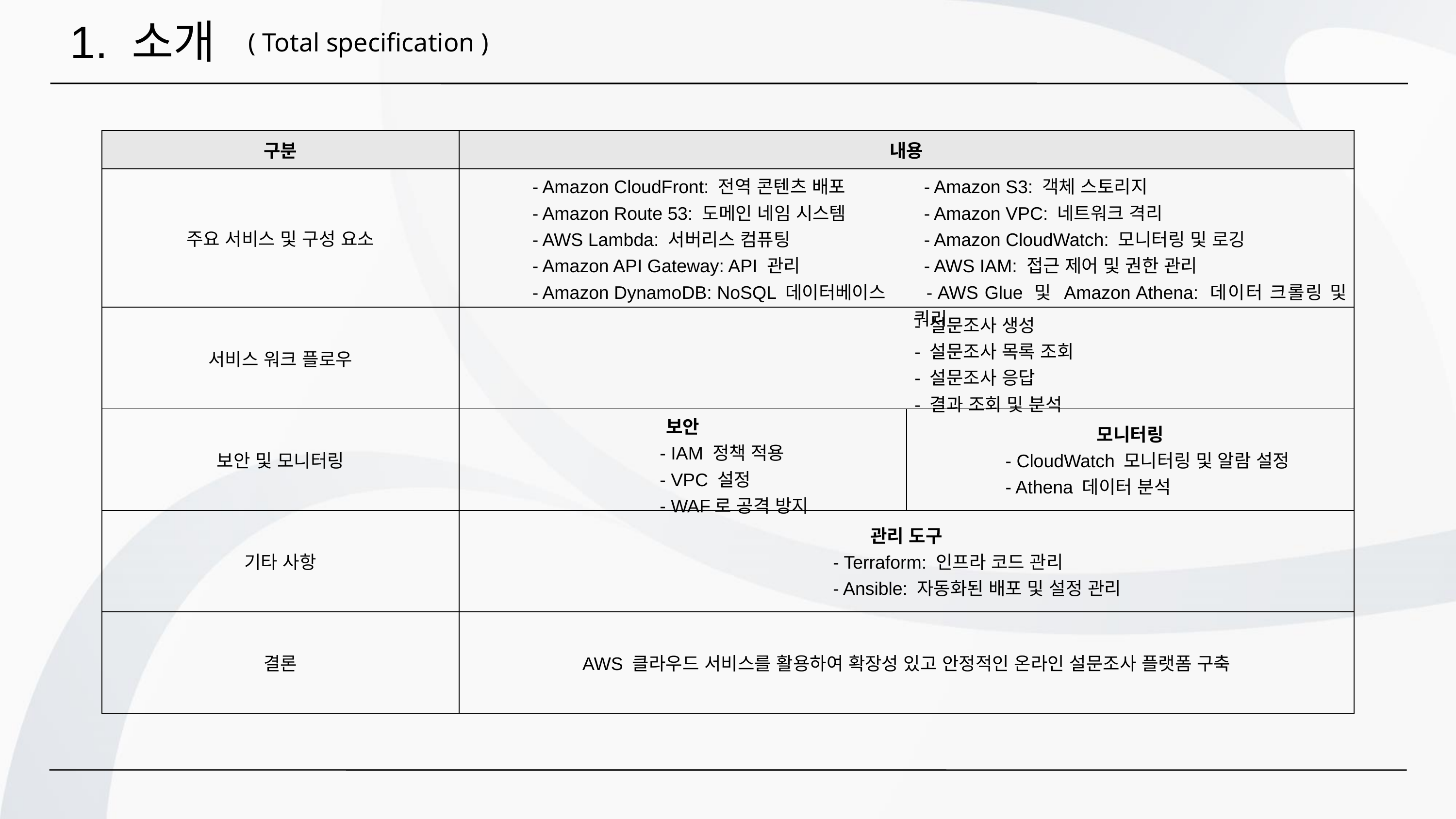

1. 소개
( Total specification )
| 구분 | 내용 |  |  |
| --- | --- | --- | --- |
| 주요 서비스 및 구성 요소 | - Amazon CloudFront: 전역 콘텐츠 배포 - Amazon Route 53: 도메인 네임 시스템 - AWS Lambda: 서버리스 컴퓨팅 - Amazon API Gateway: API 관리 - Amazon DynamoDB: NoSQL 데이터베이스 |  | - Amazon S3: 객체 스토리지 - Amazon VPC: 네트워크 격리 - Amazon CloudWatch: 모니터링 및 로깅 - AWS IAM: 접근 제어 및 권한 관리 - AWS Glue 및 Amazon Athena: 데이터 크롤링 및 쿼리 |
| 서비스 워크 플로우 | - 설문조사 생성 - 설문조사 목록 조회 - 설문조사 응답 - 결과 조회 및 분석 |  |  |
| 보안 및 모니터링 | 보안 - IAM 정책 적용 - VPC 설정 - WAF로 공격 방지 | 모니터링 - CloudWatch 모니터링 및 알람 설정 - Athena 데이터 분석 |  |
| 기타 사항 | 관리 도구 - Terraform: 인프라 코드 관리 - Ansible: 자동화된 배포 및 설정 관리 |  |  |
| 결론 | AWS 클라우드 서비스를 활용하여 확장성 있고 안정적인 온라인 설문조사 플랫폼 구축 |  |  |